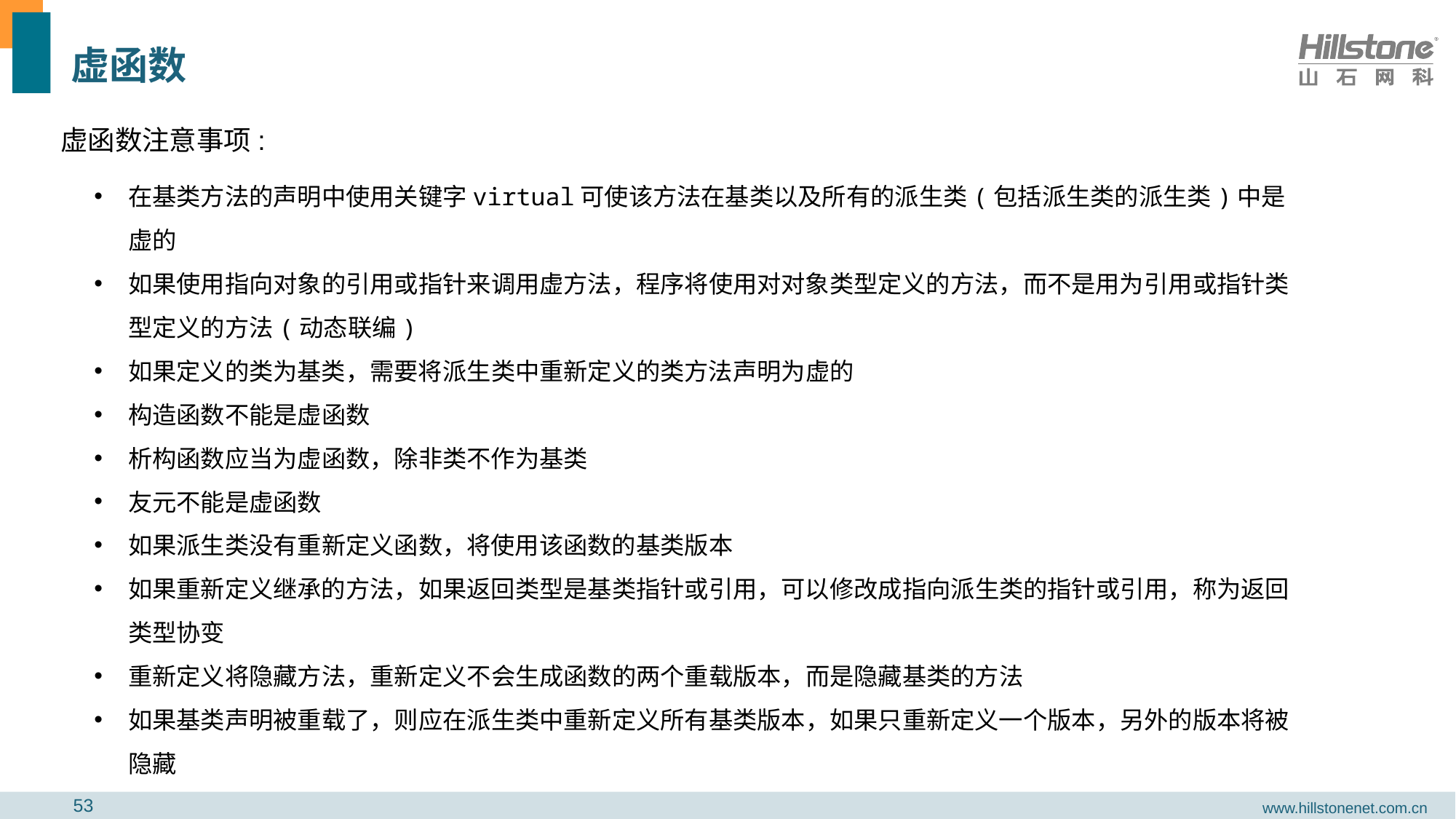

# 虚函数
虚函数注意事项:
在基类方法的声明中使用关键字virtual可使该方法在基类以及所有的派生类(包括派生类的派生类)中是虚的
如果使用指向对象的引用或指针来调用虚方法，程序将使用对对象类型定义的方法，而不是用为引用或指针类型定义的方法(动态联编)
如果定义的类为基类，需要将派生类中重新定义的类方法声明为虚的
构造函数不能是虚函数
析构函数应当为虚函数，除非类不作为基类
友元不能是虚函数
如果派生类没有重新定义函数，将使用该函数的基类版本
如果重新定义继承的方法，如果返回类型是基类指针或引用，可以修改成指向派生类的指针或引用，称为返回类型协变
重新定义将隐藏方法，重新定义不会生成函数的两个重载版本，而是隐藏基类的方法
如果基类声明被重载了，则应在派生类中重新定义所有基类版本，如果只重新定义一个版本，另外的版本将被隐藏
53